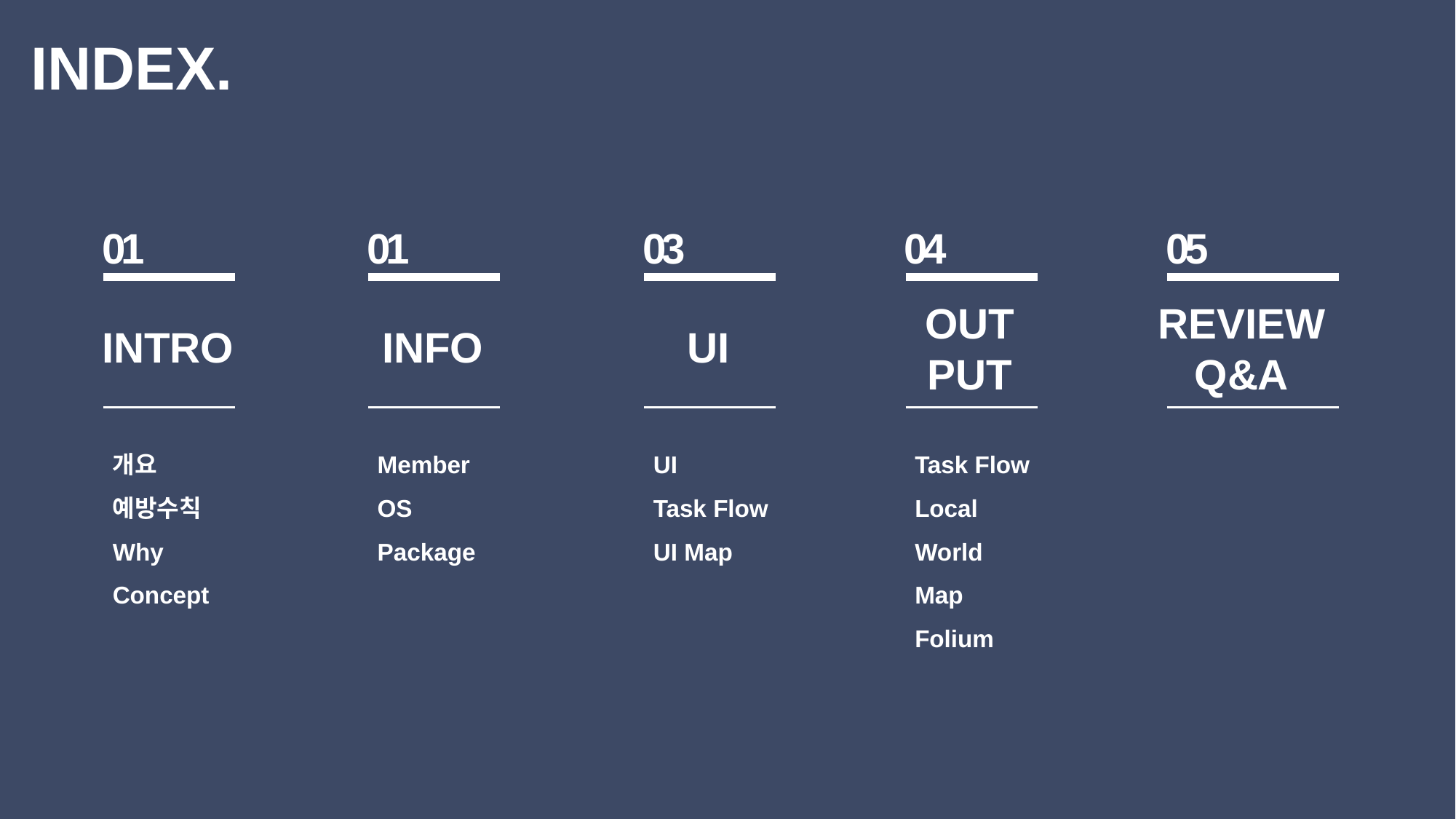

INDEX.
01
INTRO
개요
예방수칙
Why
Concept

01
INFO
Member
OS
Package
03
UI
UI
Task Flow
UI Map
04
OUT PUT
Task Flow
Local
World
Map
Folium
05
REVIEW
Q&A